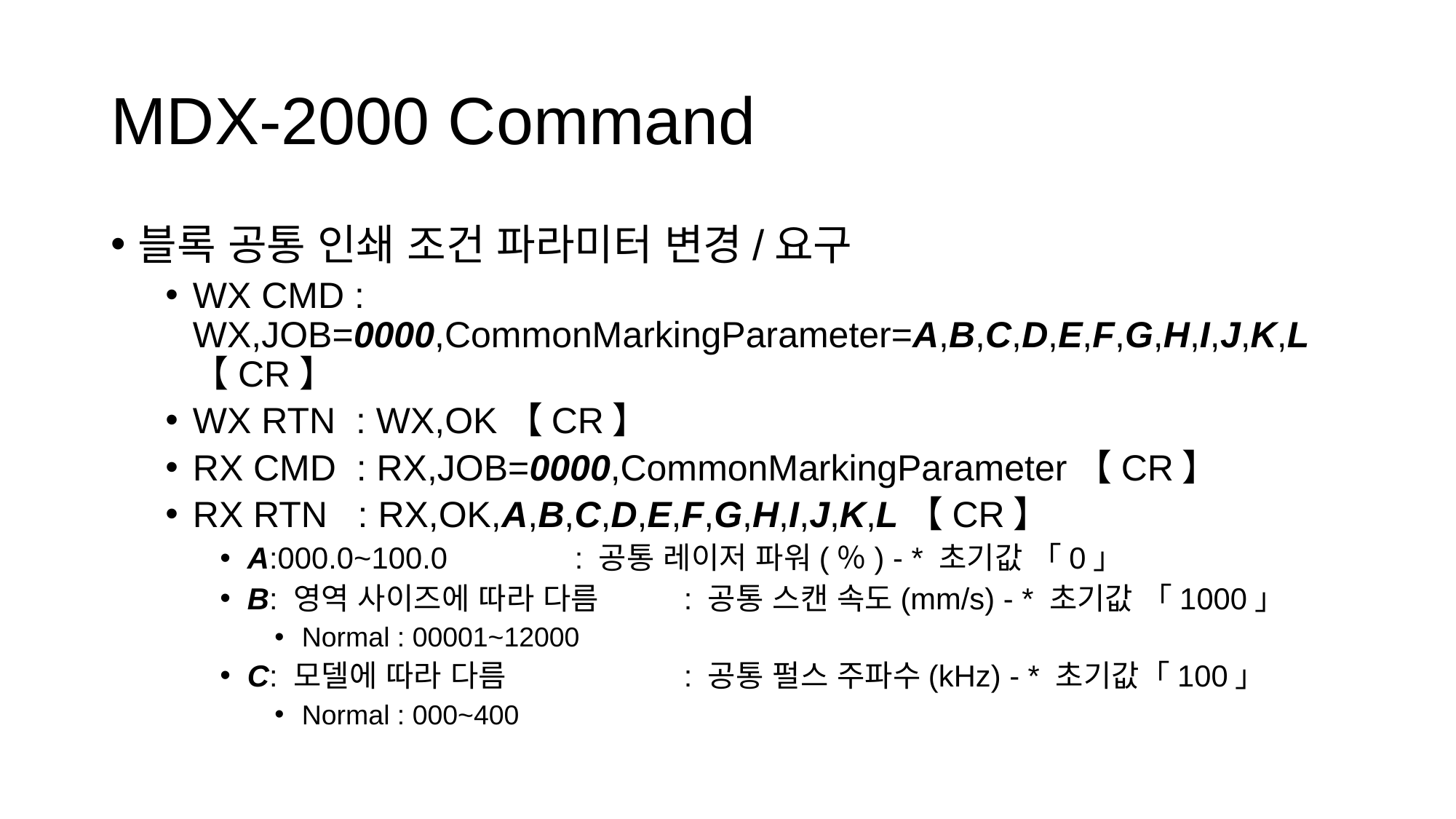

# MDX-2000 Command
블록 공통 인쇄 조건 파라미터 변경/요구
WX CMD : WX,JOB=0000,CommonMarkingParameter=A,B,C,D,E,F,G,H,I,J,K,L【CR】
WX RTN  : WX,OK【CR】
RX CMD  : RX,JOB=0000,CommonMarkingParameter【CR】
RX RTN   : RX,OK,A,B,C,D,E,F,G,H,I,J,K,L【CR】
A:000.0~100.0		: 공통 레이저 파워(％) - * 초기값 「0」
B: 영역 사이즈에 따라 다름 	: 공통 스캔 속도(mm/s) - * 초기값 「1000」
Normal : 00001~12000
C: 모델에 따라 다름		: 공통 펄스 주파수(kHz) - * 초기값「100」
Normal : 000~400